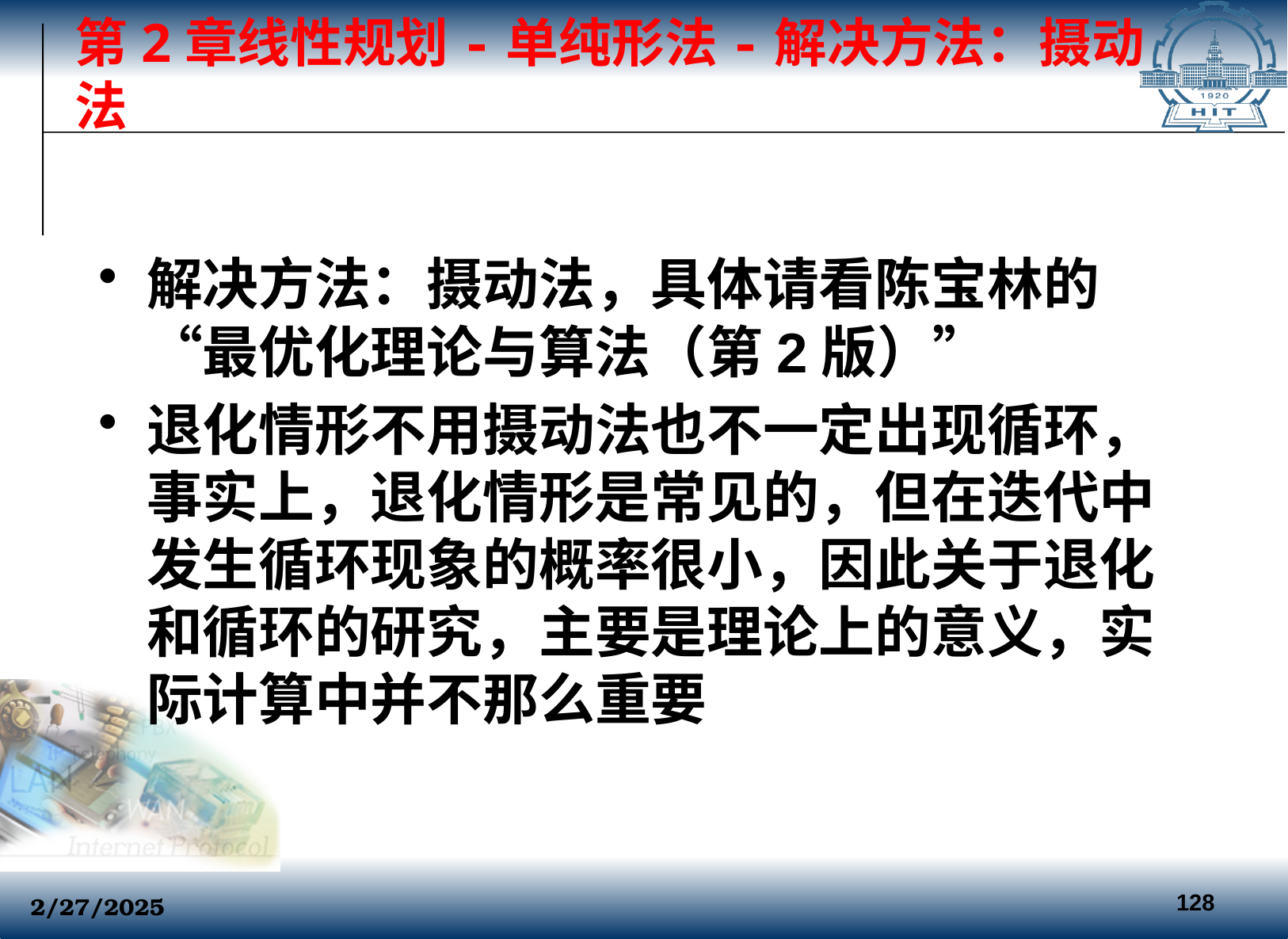

# 第2章线性规划-单纯形法-解决方法：摄动法
解决方法：摄动法，具体请看陈宝林的“最优化理论与算法（第2版）”
退化情形不用摄动法也不一定出现循环，事实上，退化情形是常见的，但在迭代中发生循环现象的概率很小，因此关于退化和循环的研究，主要是理论上的意义，实际计算中并不那么重要